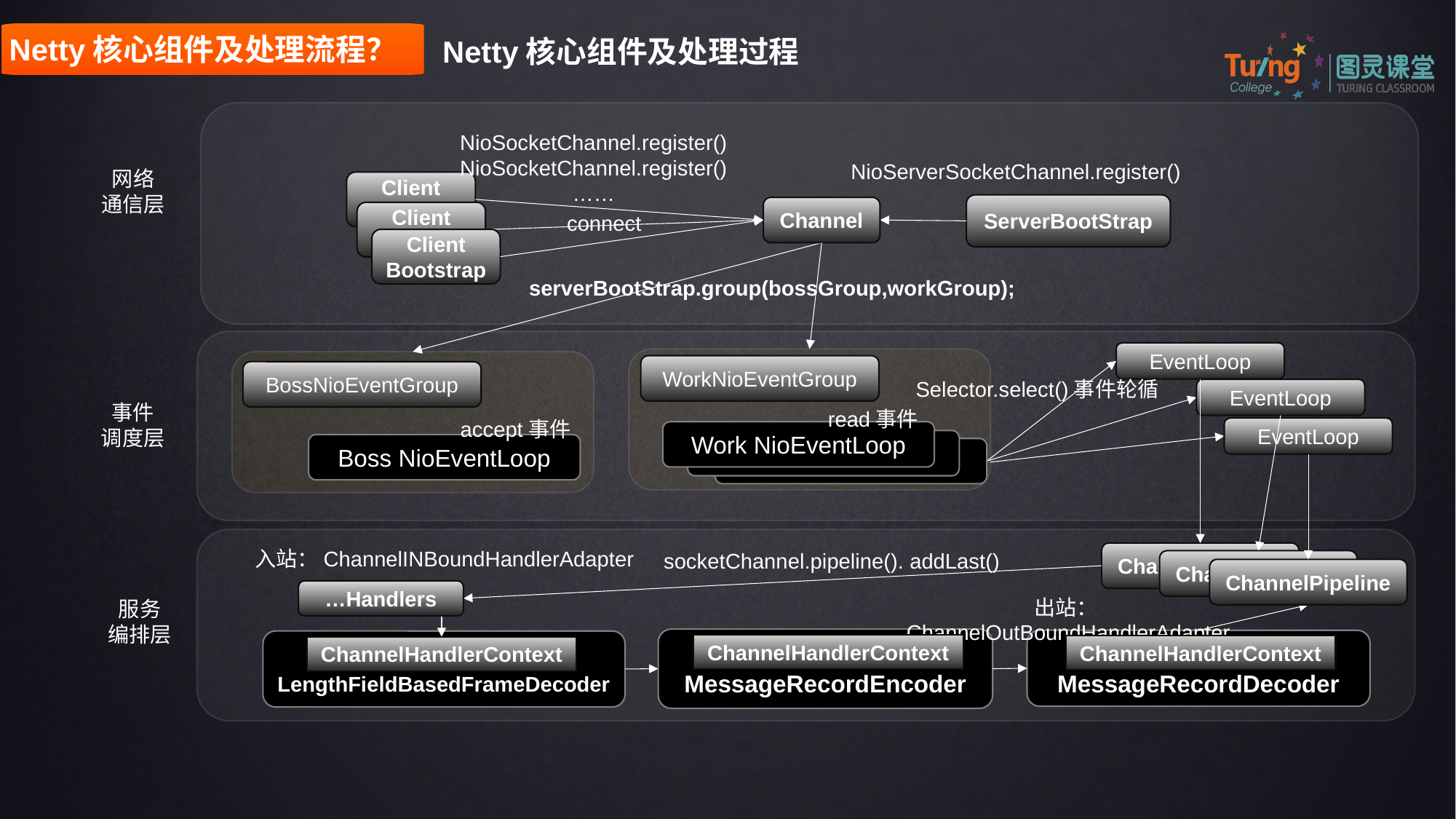

Netty核心组件及处理流程？
Netty核心组件及处理过程

NioSocketChannel.register()
NioSocketChannel.register()
……
NioServerSocketChannel.register()
网络
通信层
Client Bootstrap
ServerBootStrap
Channel
Client Bootstrap
connect
Client Bootstrap
serverBootStrap.group(bossGroup,workGroup);

EventLoop

WorkNioEventGroup
BossNioEventGroup
Selector.select()事件轮循
EventLoop
事件
调度层
read事件
accept事件
EventLoop
Work NioEventLoop
Work NioEventLoop
Boss NioEventLoop
Work NioEventLoop

入站：ChannelINBoundHandlerAdapter
socketChannel.pipeline(). addLast()
ChannelPipeline
ChannelPipeline
ChannelPipeline
…Handlers
出站：ChannelOutBoundHandlerAdapter
服务
编排层

MessageRecordEncoder

MessageRecordDecoder

LengthFieldBasedFrameDecoder
ChannelHandlerContext
ChannelHandlerContext
ChannelHandlerContext